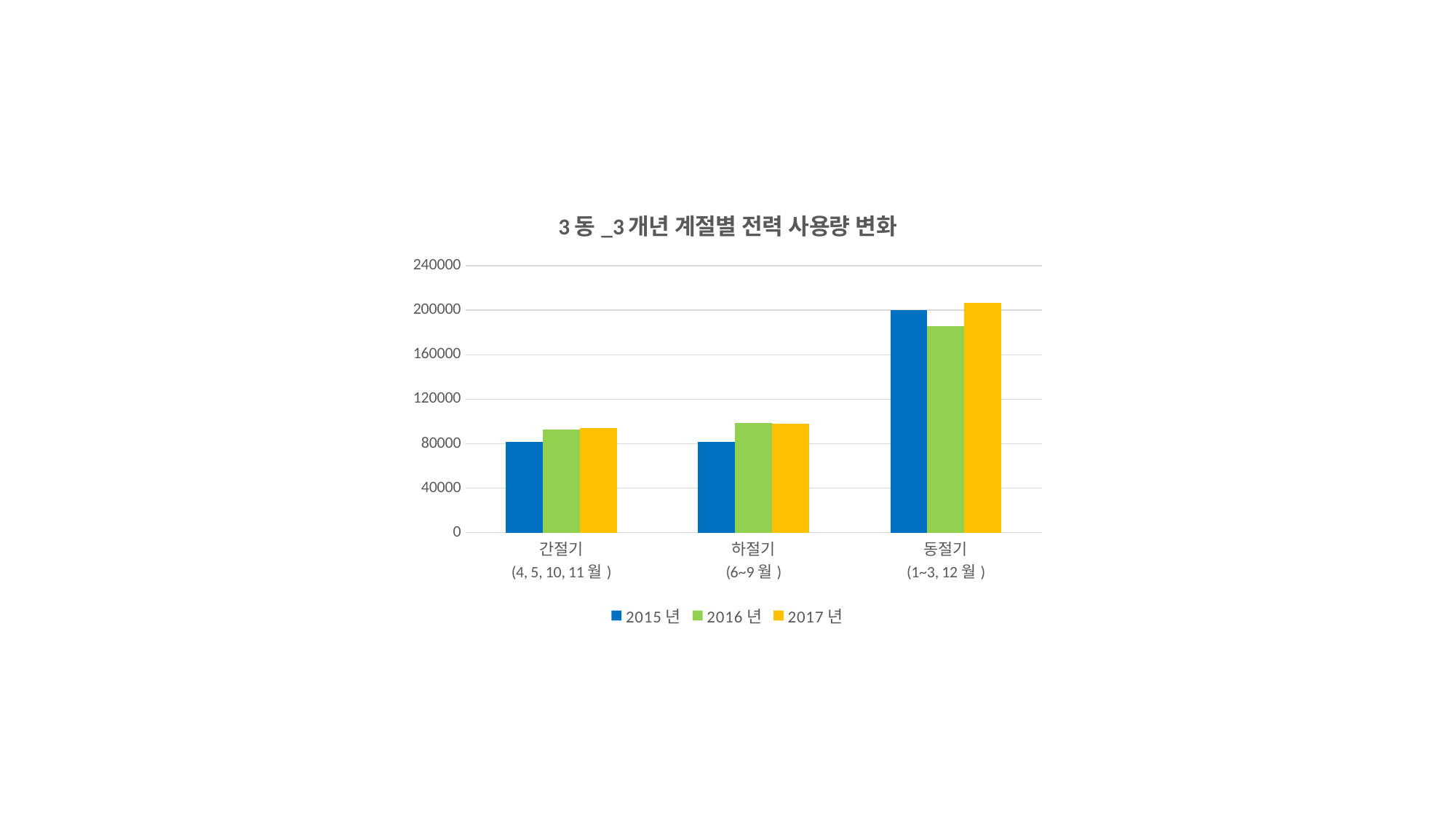

### Chart: 3동_3개년 계절별 전력 사용량 변화

| Category | 2015년 | 2016년 | 2017년 |
|---|---|---|---|
| 간절기
(4, 5, 10, 11월) | 81482.68909985 | 92554.585584617 | 94264.6609343933 |
| 하절기
(6~9월) | 81382.06807402 | 98518.12916245 | 97922.464438135 |
| 동절기
(1~3, 12월) | 199846.68014525 | 185850.77536209 | 206621.10283061 |